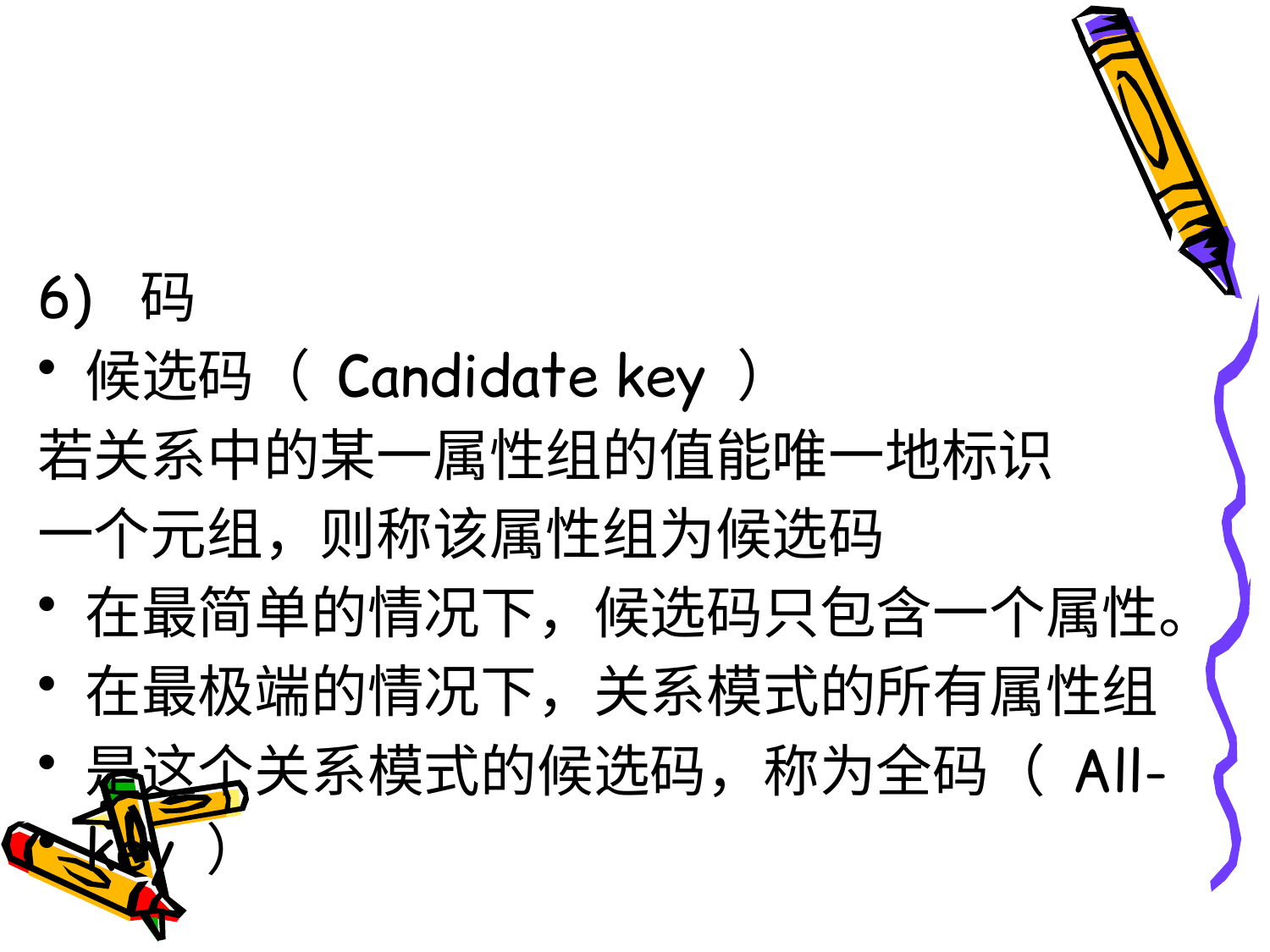

#

6)  码
候选码（ Candidate key ）
若关系中的某一属性组的值能唯一地标识
一个元组，则称该属性组为候选码
在最简单的情况下，候选码只包含一个属性。
在最极端的情况下，关系模式的所有属性组
是这个关系模式的候选码，称为全码（ All-
key ）